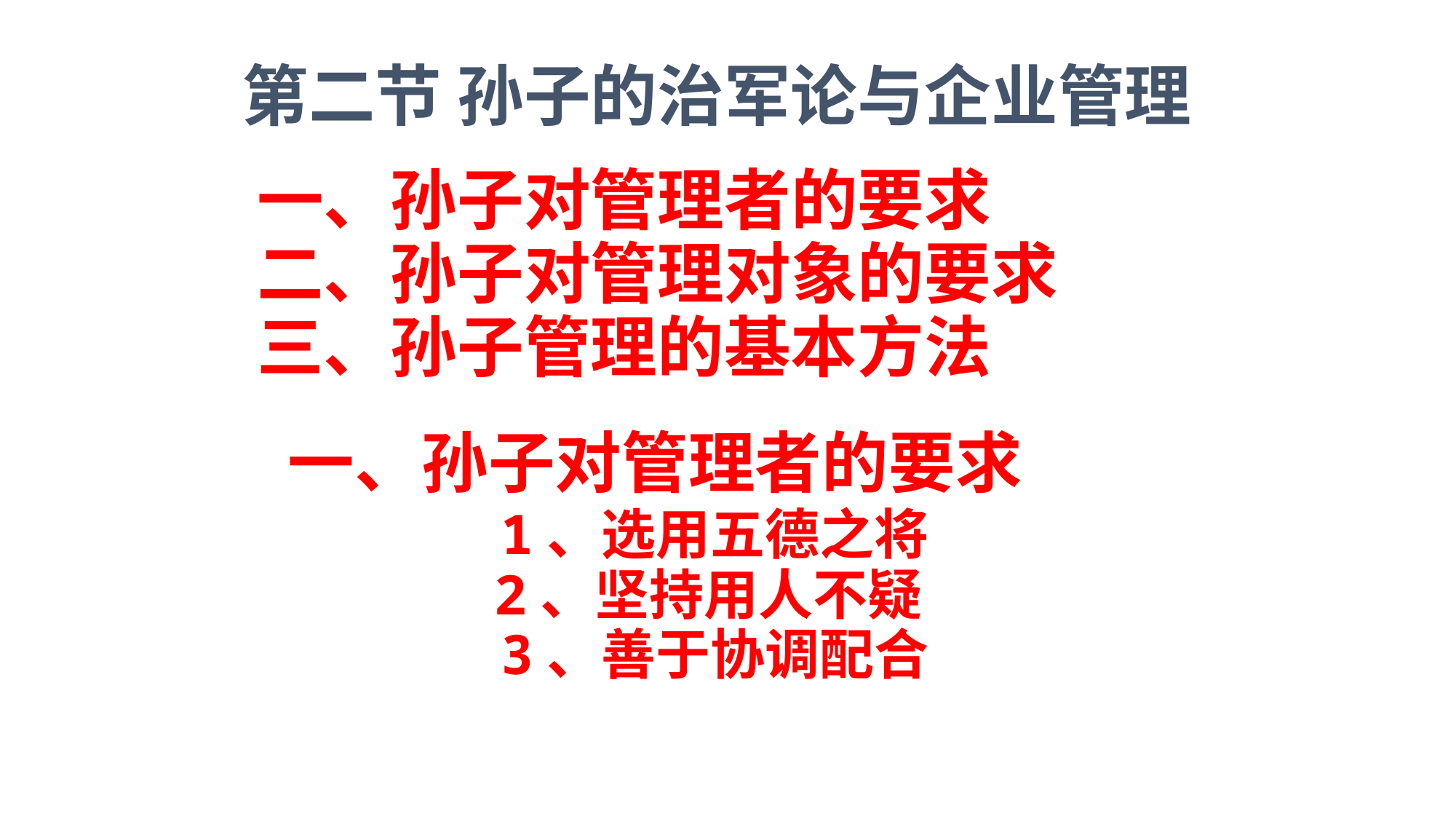

第二节 孙子的治军论与企业管理

一、孙子对管理者的要求
二、孙子对管理对象的要求
三、孙子管理的基本方法
 一、孙子对管理者的要求
1、选用五德之将
2、坚持用人不疑
3、善于协调配合